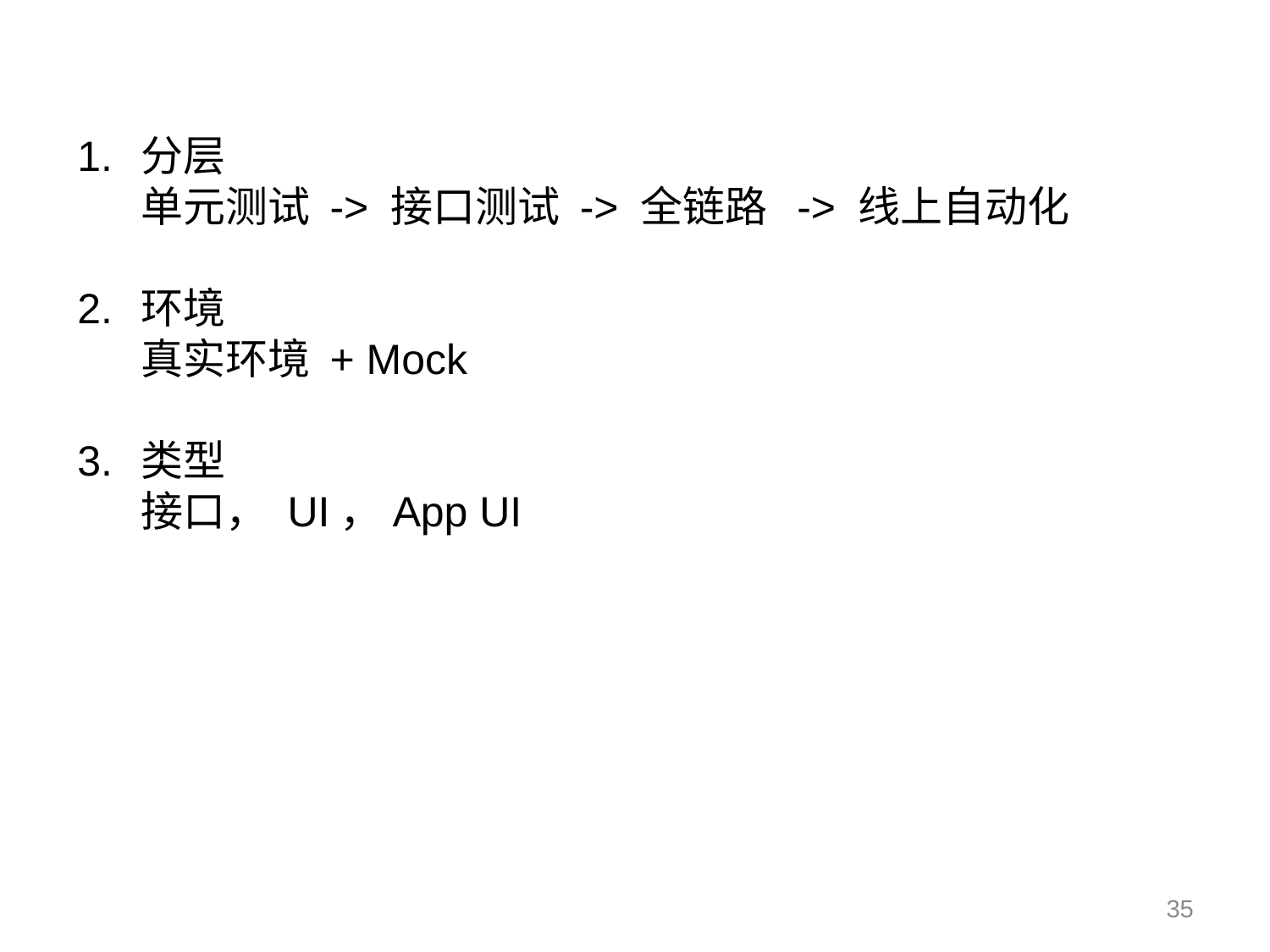

分层
单元测试 -> 接口测试 -> 全链路  -> 线上自动化

环境
真实环境 + Mock

类型
接口， UI，App UI
35